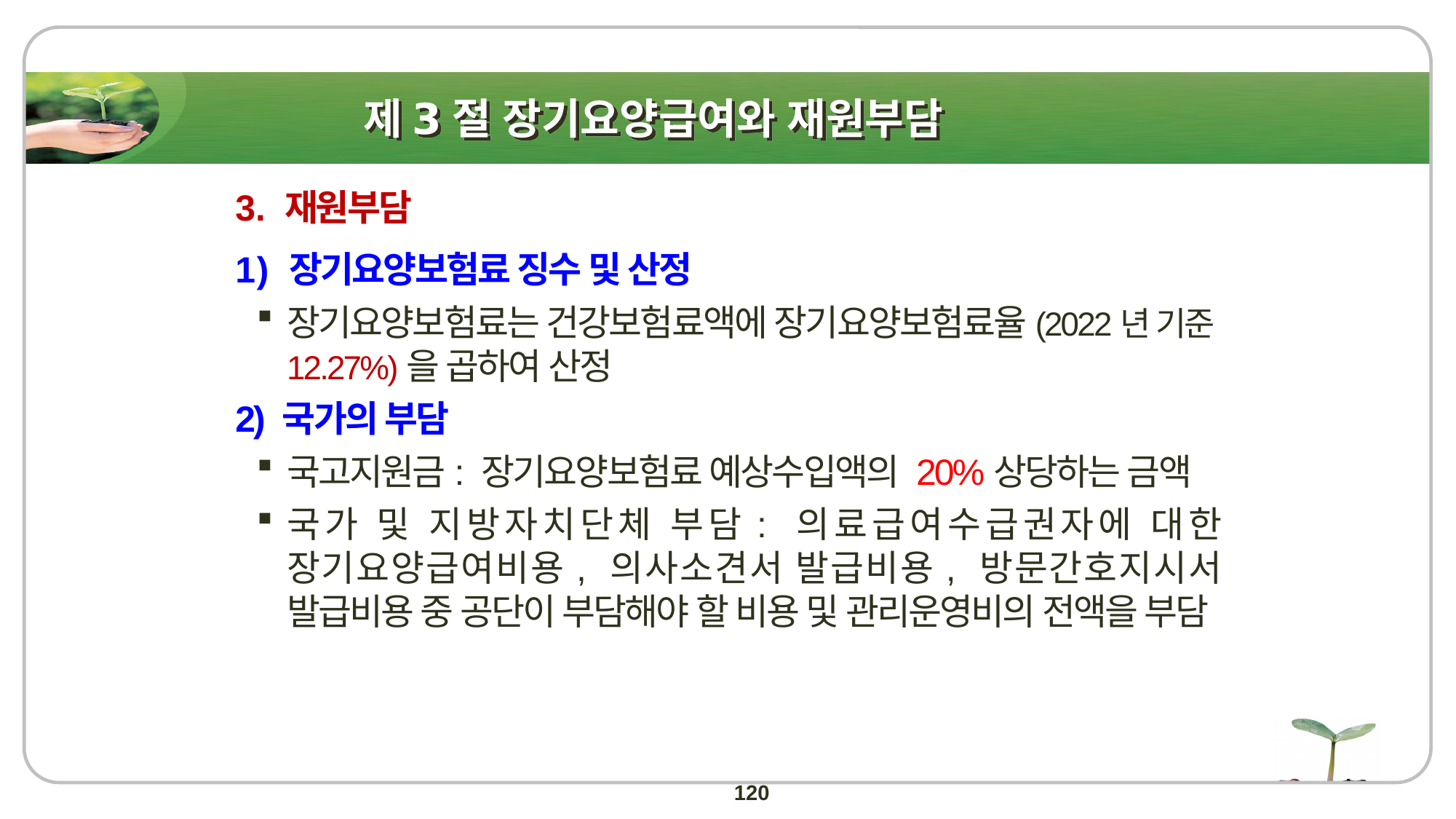

제3절 장기요양급여와 재원부담
3. 재원부담
 장기요양보험료 징수 및 산정
장기요양보험료는 건강보험료액에 장기요양보험료율(2022년 기준  12.27%)을 곱하여 산정
2) 국가의 부담
국고지원금: 장기요양보험료 예상수입액의 20%상당하는 금액
국가 및 지방자치단체 부담: 의료급여수급권자에 대한 장기요양급여비용, 의사소견서 발급비용, 방문간호지시서 발급비용 중 공단이 부담해야 할 비용 및 관리운영비의 전액을 부담
120